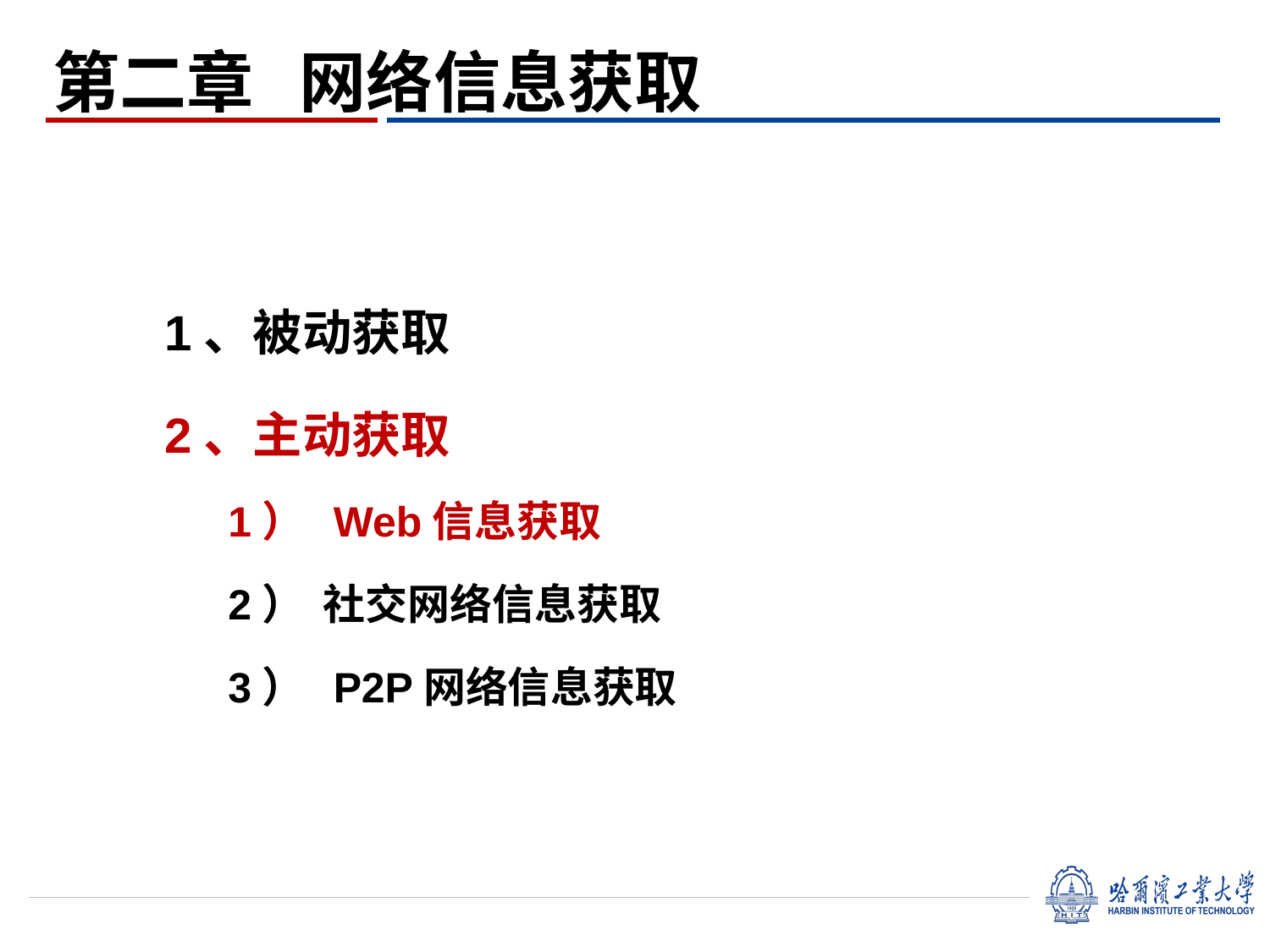

第二章   网络信息获取
1、被动获取
2、主动获取
1）  Web信息获取
2）  社交网络信息获取
3）  P2P网络信息获取